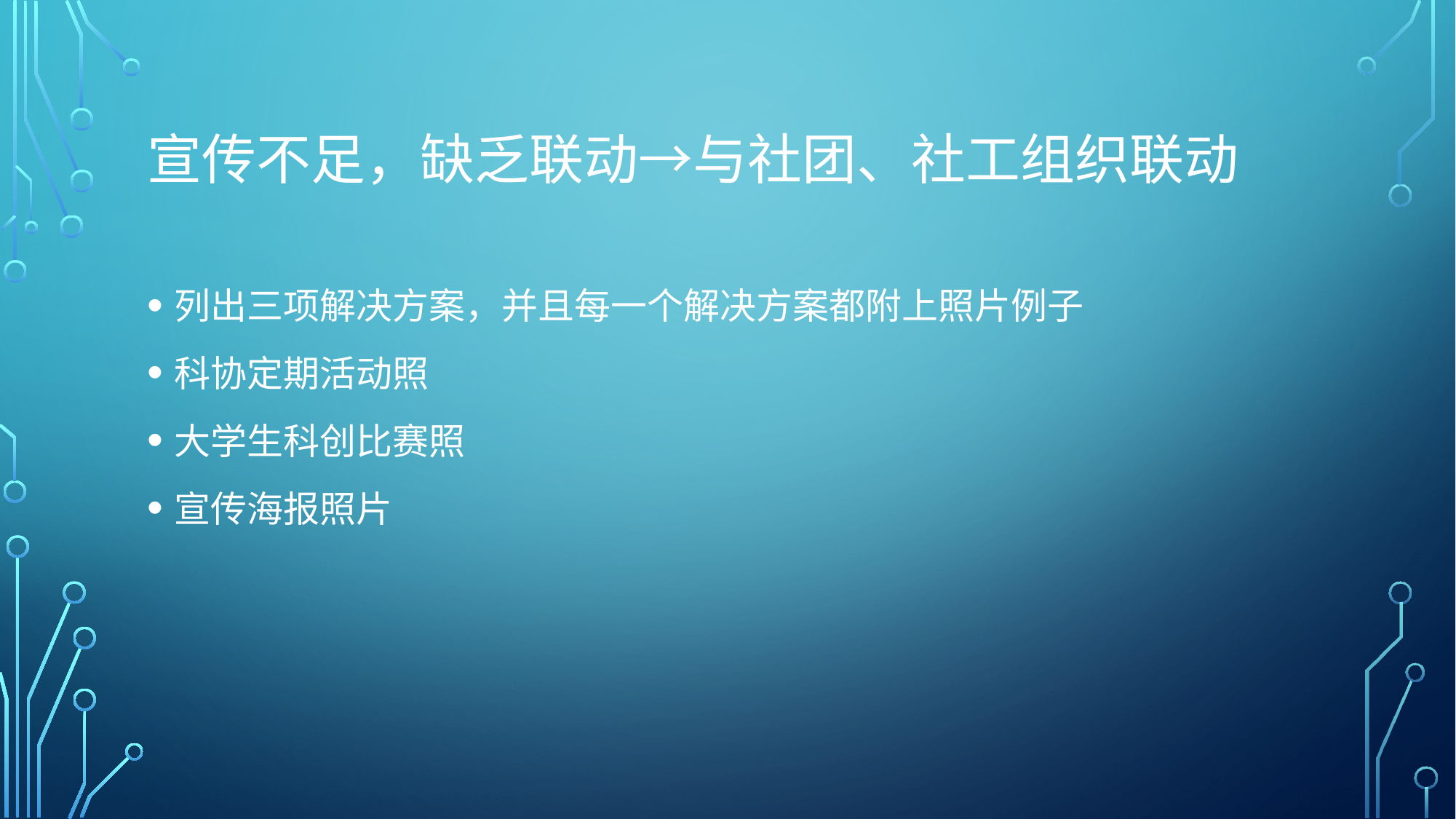

# 宣传不足，缺乏联动→与社团、社工组织联动
列出三项解决方案，并且每一个解决方案都附上照片例子
科协定期活动照
大学生科创比赛照
宣传海报照片